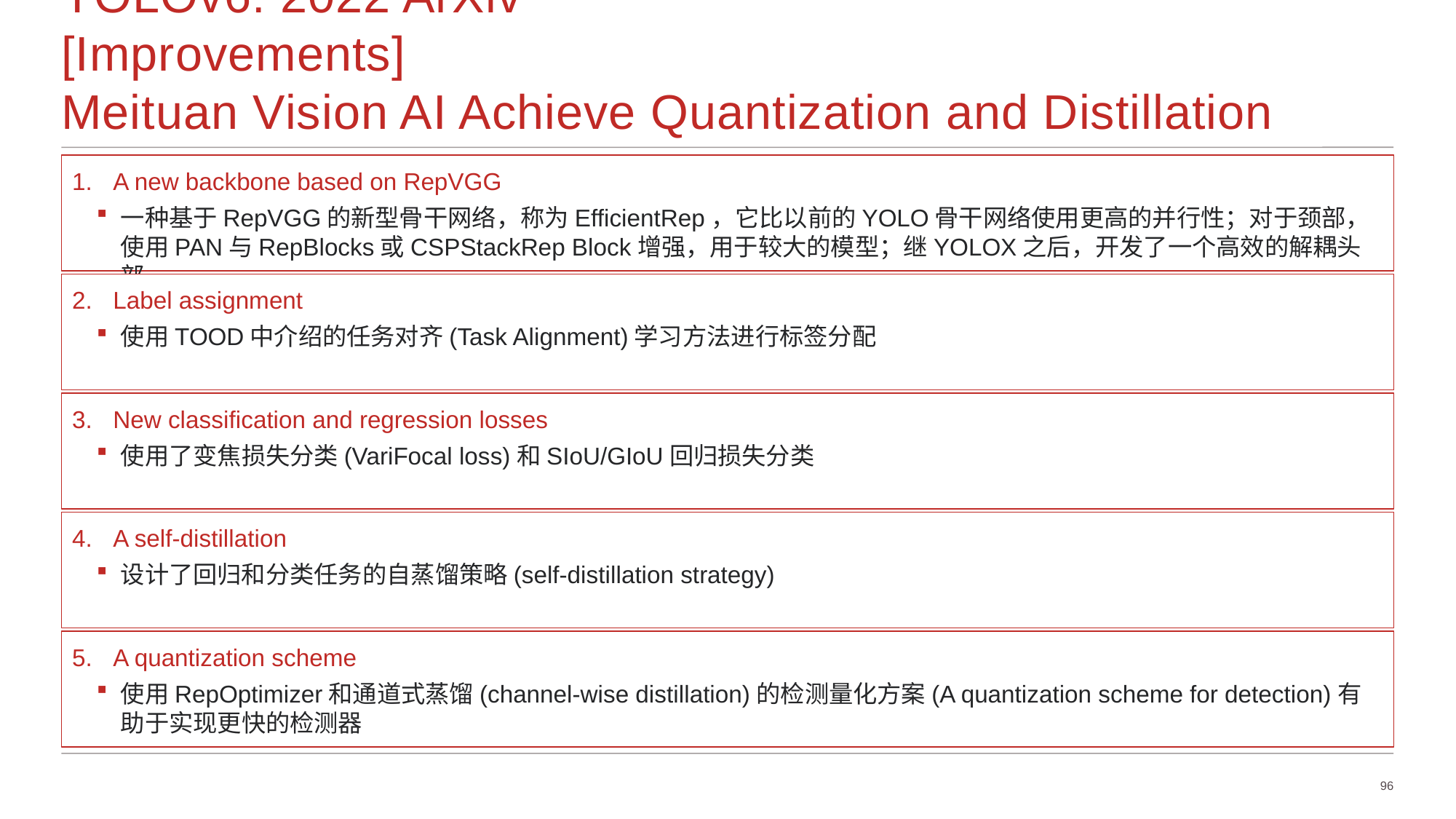

# YOLOv6: 2022 ArXiv						[Improvements] Meituan Vision AI Achieve Quantization and Distillation
A new backbone based on RepVGG
一种基于RepVGG的新型骨干网络，称为EfficientRep，它比以前的YOLO骨干网络使用更高的并行性；对于颈部，使用PAN与RepBlocks或CSPStackRep Block增强，用于较大的模型；继YOLOX之后，开发了一个高效的解耦头部
Label assignment
使用TOOD中介绍的任务对齐(Task Alignment)学习方法进行标签分配
New classification and regression losses
使用了变焦损失分类(VariFocal loss)和SIoU/GIoU回归损失分类
A self-distillation
设计了回归和分类任务的自蒸馏策略(self-distillation strategy)
A quantization scheme
使用RepOptimizer和通道式蒸馏(channel-wise distillation)的检测量化方案(A quantization scheme for detection)有助于实现更快的检测器